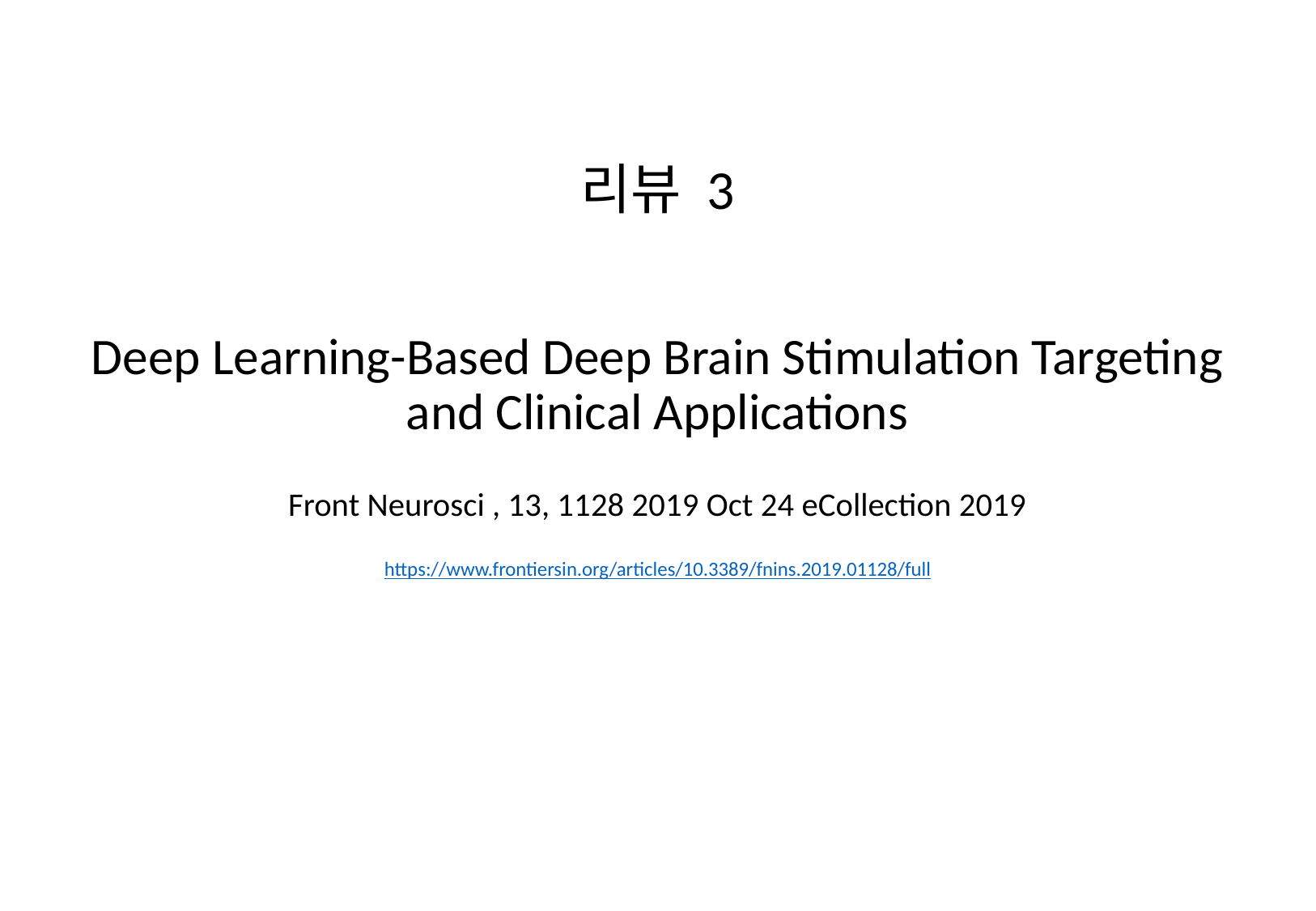

리뷰 3
# Deep Learning-Based Deep Brain Stimulation Targeting and Clinical Applications

Front Neurosci , 13, 1128 2019 Oct 24 eCollection 2019

https://www.frontiersin.org/articles/10.3389/fnins.2019.01128/full